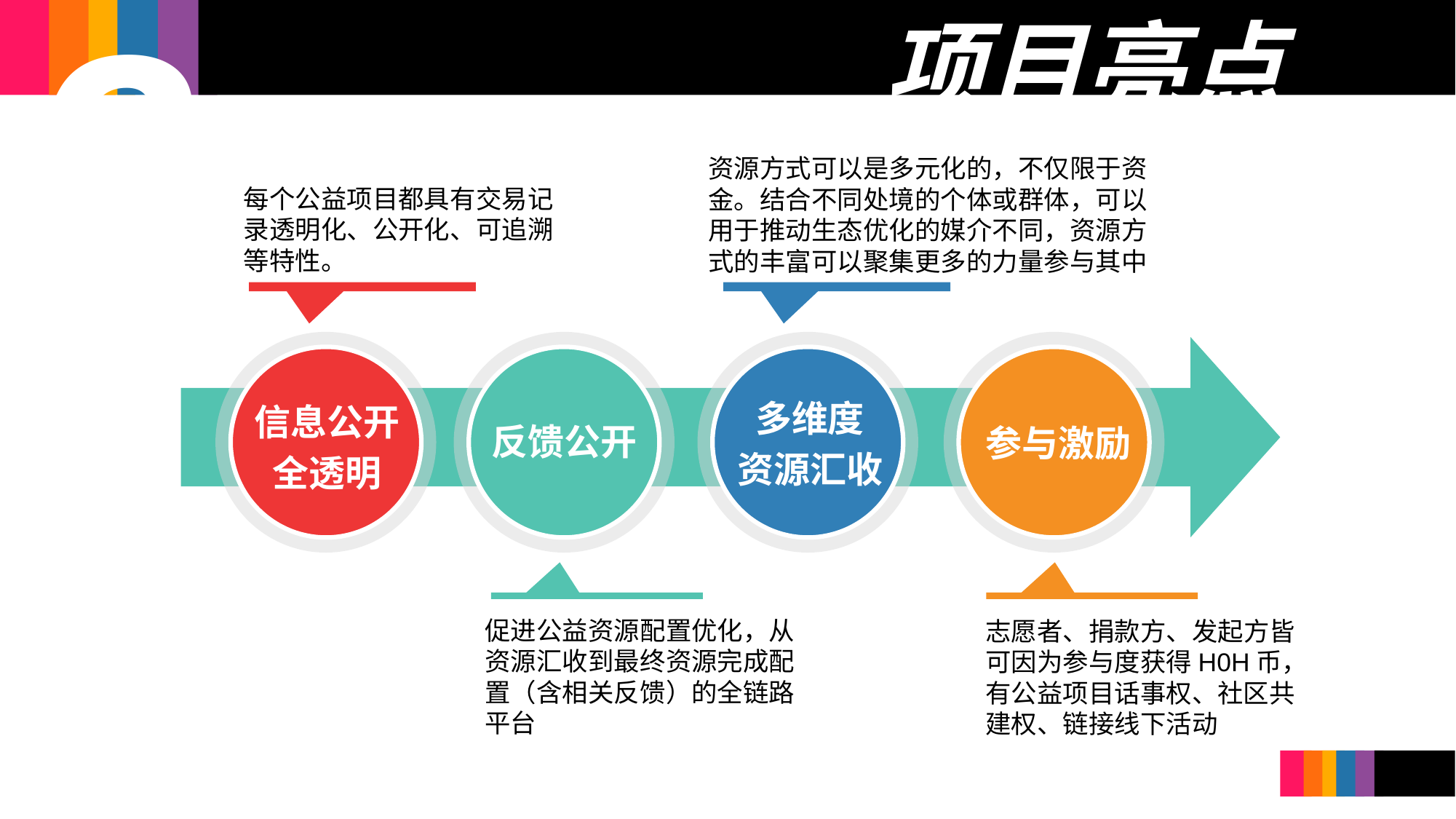

项目亮点

3

资源方式可以是多元化的，不仅限于资金。结合不同处境的个体或群体，可以用于推动生态优化的媒介不同，资源方式的丰富可以聚集更多的力量参与其中
每个公益项目都具有交易记录透明化、公开化、可追溯等特性。

多维度
资源汇收
信息公开
全透明
反馈公开
参与激励

促进公益资源配置优化，从资源汇收到最终资源完成配置（含相关反馈）的全链路平台
志愿者、捐款方、发起方皆可因为参与度获得H0H币，有公益项目话事权、社区共建权、链接线下活动